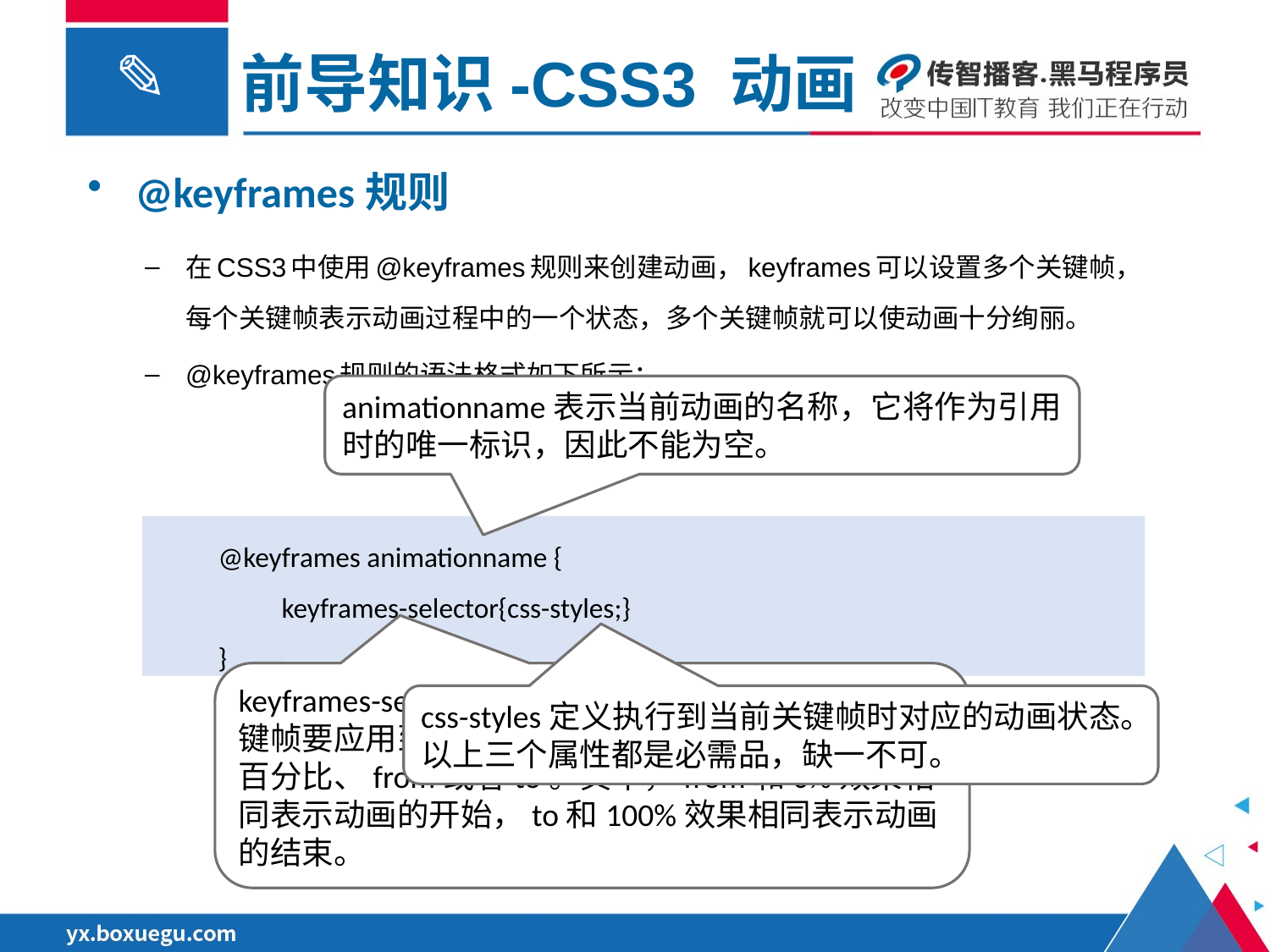

前导知识-CSS3 动画
@keyframes规则

在CSS3中使用@keyframes规则来创建动画，keyframes可以设置多个关键帧，每个关键帧表示动画过程中的一个状态，多个关键帧就可以使动画十分绚丽。
@keyframes规则的语法格式如下所示：

animationname表示当前动画的名称，它将作为引用时的唯一标识，因此不能为空。
@keyframes animationname {
	keyframes-selector{css-styles;}
}

keyframes-selector是关键帧选择器，即指定当前关键帧要应用到整个动画过程中的位置值可以是一个百分比、from或者to。其中，from和0%效果相同表示动画的开始，to和100%效果相同表示动画的结束。
css-styles定义执行到当前关键帧时对应的动画状态。以上三个属性都是必需品，缺一不可。